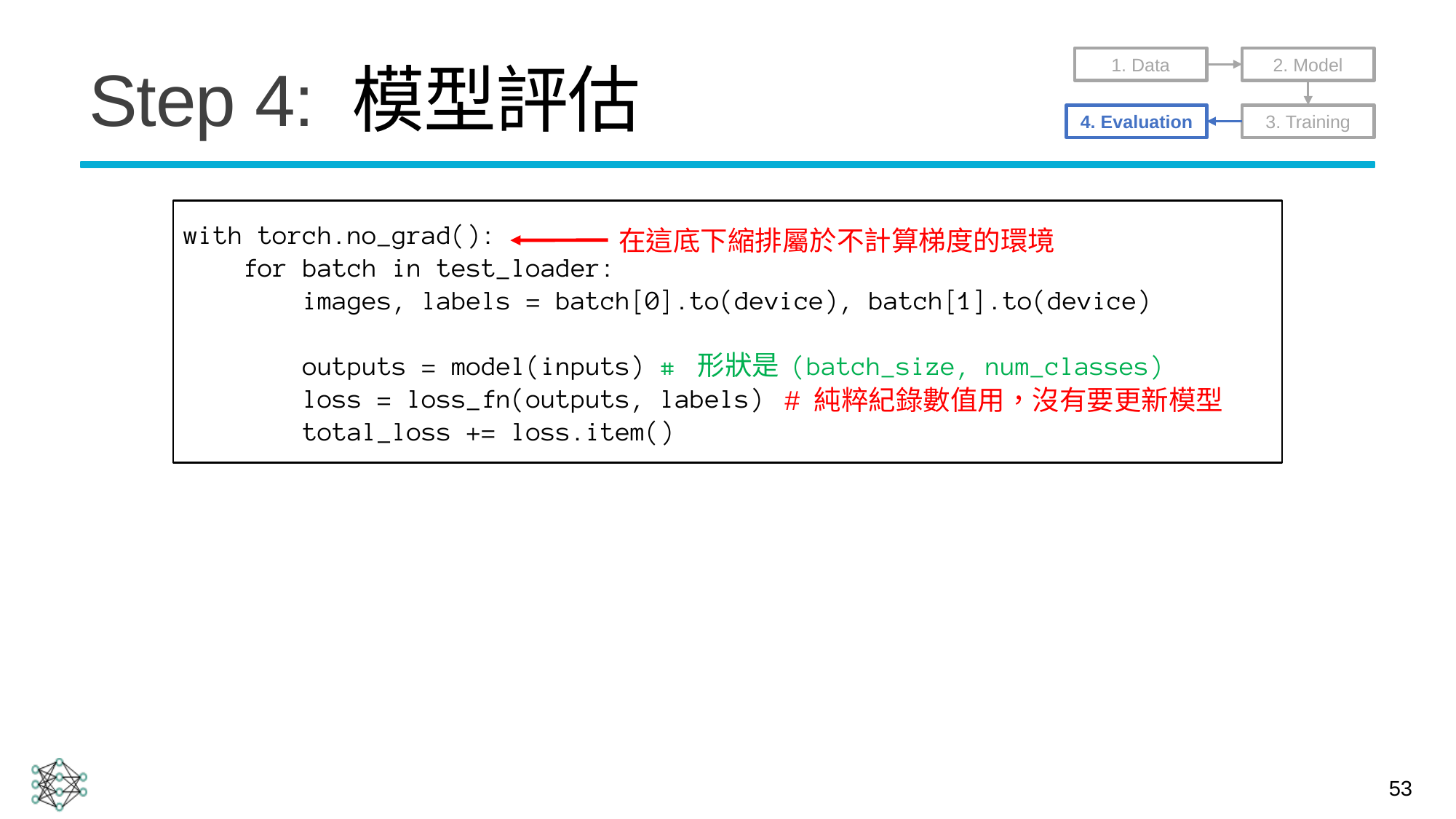

# Step 4: 模型評估
1. Data
2. Model
4. Evaluation
3. Training
with torch.no_grad():
    for batch in test_loader:
        images, labels = batch[0].to(device), batch[1].to(device)

        outputs = model(inputs) # 形狀是 (batch_size, num_classes)
        loss = loss_fn(outputs, labels)
        total_loss += loss.item()
在這底下縮排屬於不計算梯度的環境
# 純粹紀錄數值用，沒有要更新模型
53